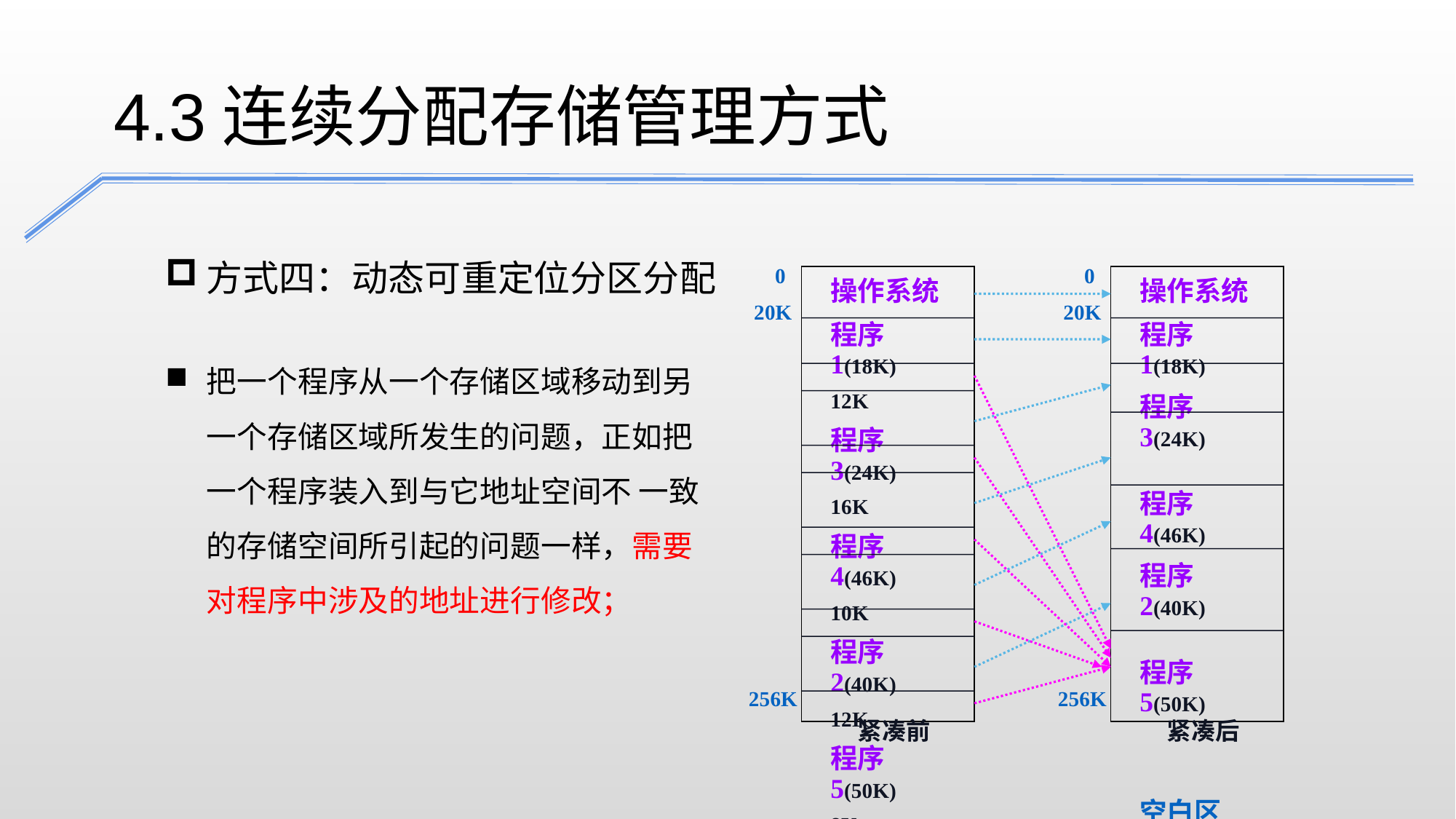

4.3连续分配存储管理方式

方式四：动态可重定位分区分配
     0
 20K

256K

操作系统
程序1(18K)
12K
程序3(24K)
16K
程序4(46K)
10K
程序2(40K)
12K
程序5(50K)
8K

紧凑前
     0
 20K

256K

操作系统
程序1(18K)
程序3(24K)

程序4(46K)
程序2(40K)

程序5(50K)

空白区58K

紧凑后

把一个程序从一个存储区域移动到另一个存储区域所发生的问题，正如把一个程序装入到与它地址空间不 一致的存储空间所引起的问题一样，需要对程序中涉及的地址进行修改；